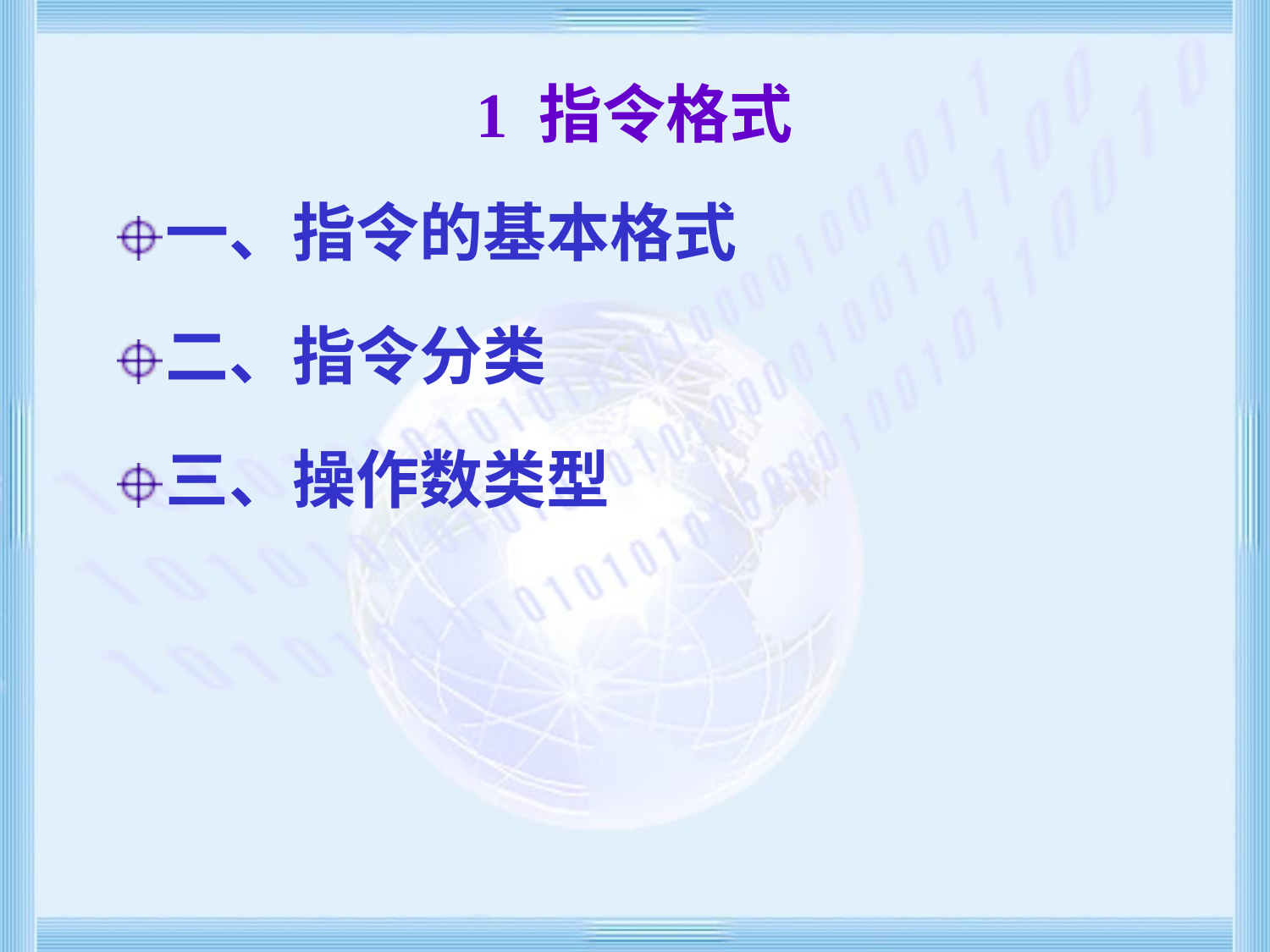

# 1 指令格式
一、指令的基本格式
二、指令分类
三、操作数类型

8